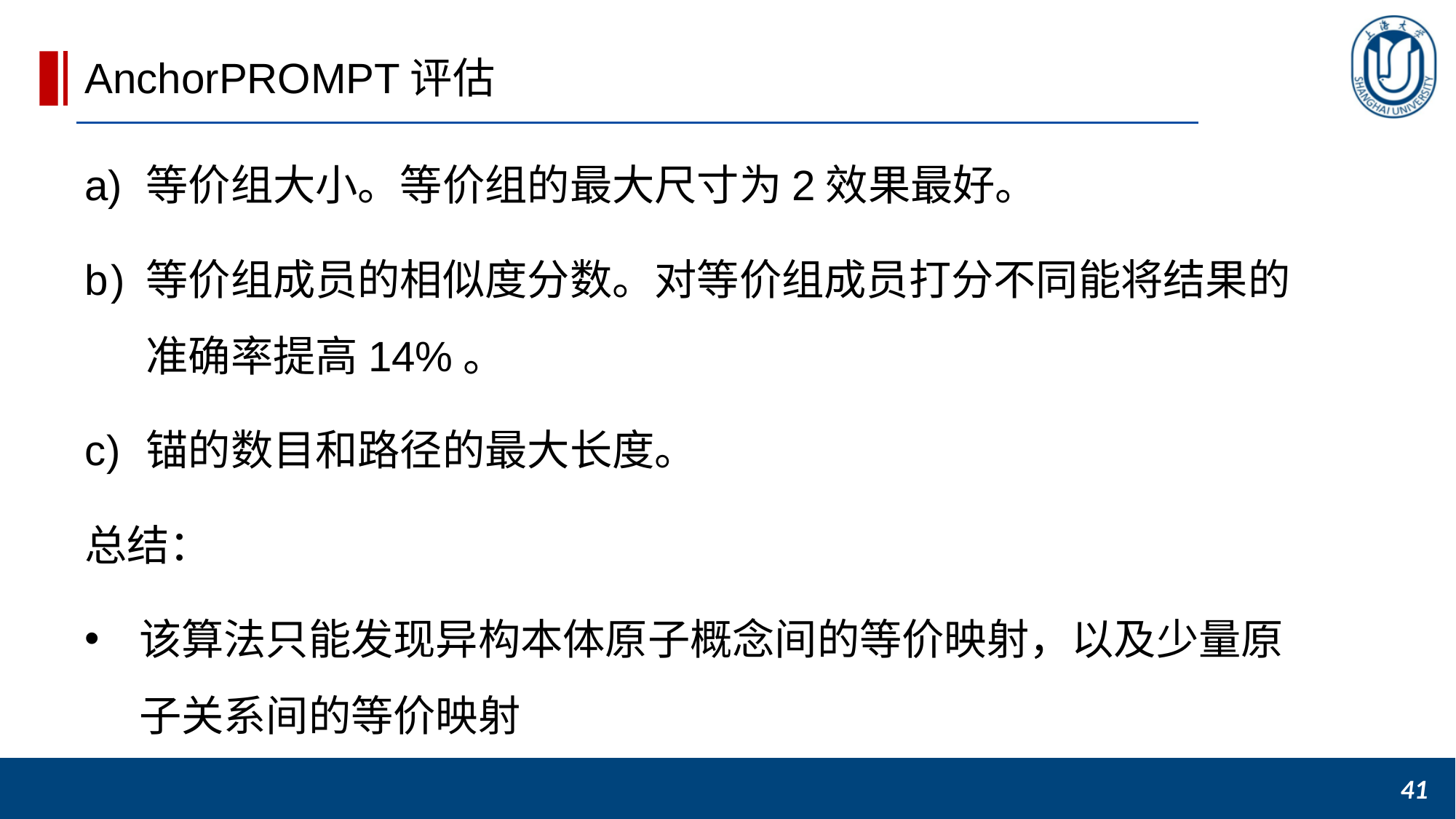

AnchorPROMPT评估
等价组大小。等价组的最大尺寸为2效果最好。
等价组成员的相似度分数。对等价组成员打分不同能将结果的准确率提高14%。
锚的数目和路径的最大长度。
总结：
该算法只能发现异构本体原子概念间的等价映射，以及少量原子关系间的等价映射
41